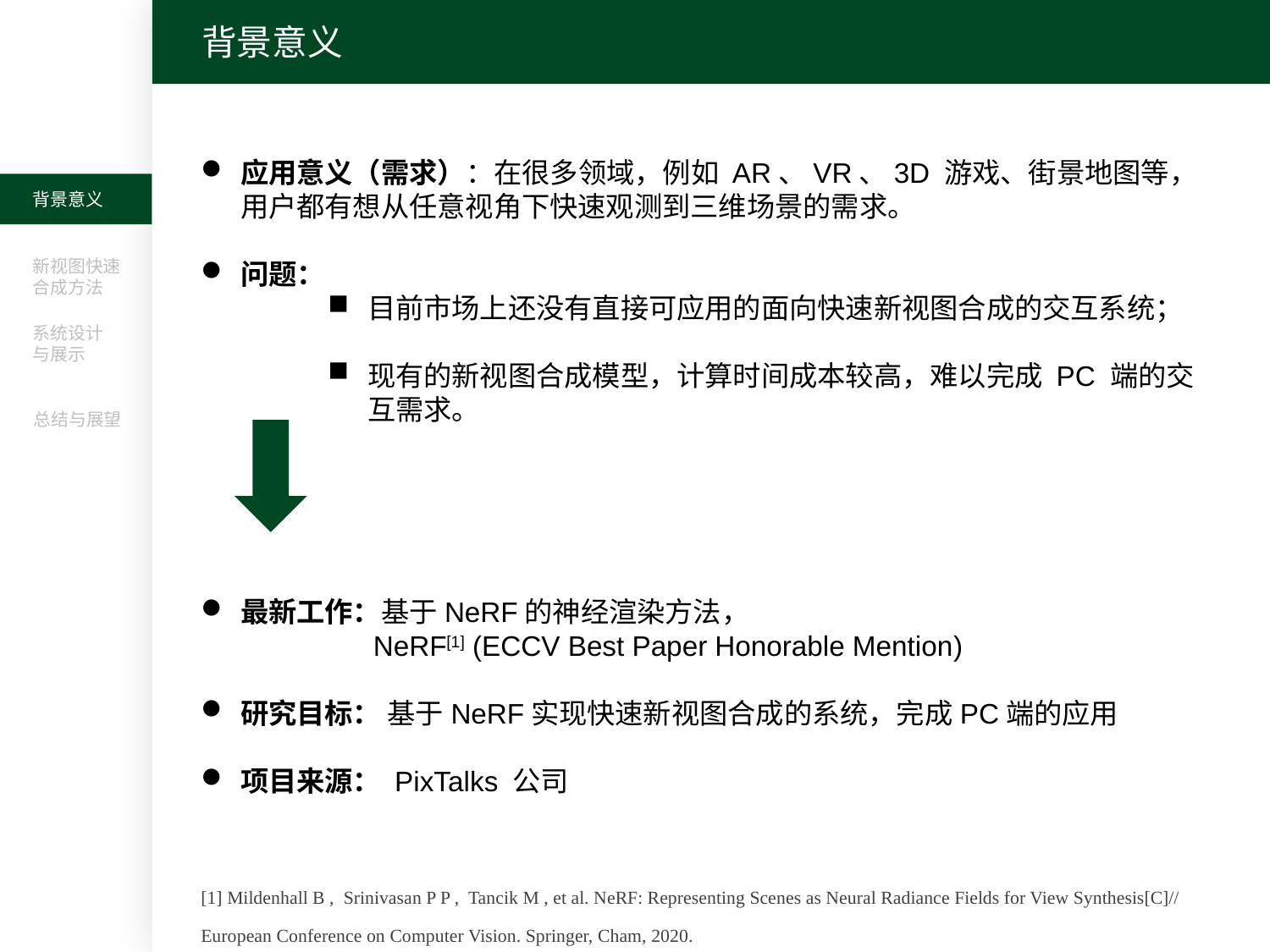

背景意义
应用意义（需求）：在很多领域，例如 AR、VR、3D 游戏、街景地图等，用户都有想从任意视角下快速观测到三维场景的需求。

问题：
目前市场上还没有直接可应用的面向快速新视图合成的交互系统；

现有的新视图合成模型，计算时间成本较高，难以完成 PC 端的交互需求。

最新工作：基于NeRF的神经渲染方法，
                      NeRF[1] (ECCV Best Paper Honorable Mention)

研究目标： 基于NeRF实现快速新视图合成的系统，完成PC端的应用

项目来源： PixTalks 公司

背景意义
新视图快速
合成方法
系统设计
与展示
总结与展望

[1] Mildenhall B ,  Srinivasan P P ,  Tancik M , et al. NeRF: Representing Scenes as Neural Radiance Fields for View Synthesis[C]// European Conference on Computer Vision. Springer, Cham, 2020.
5